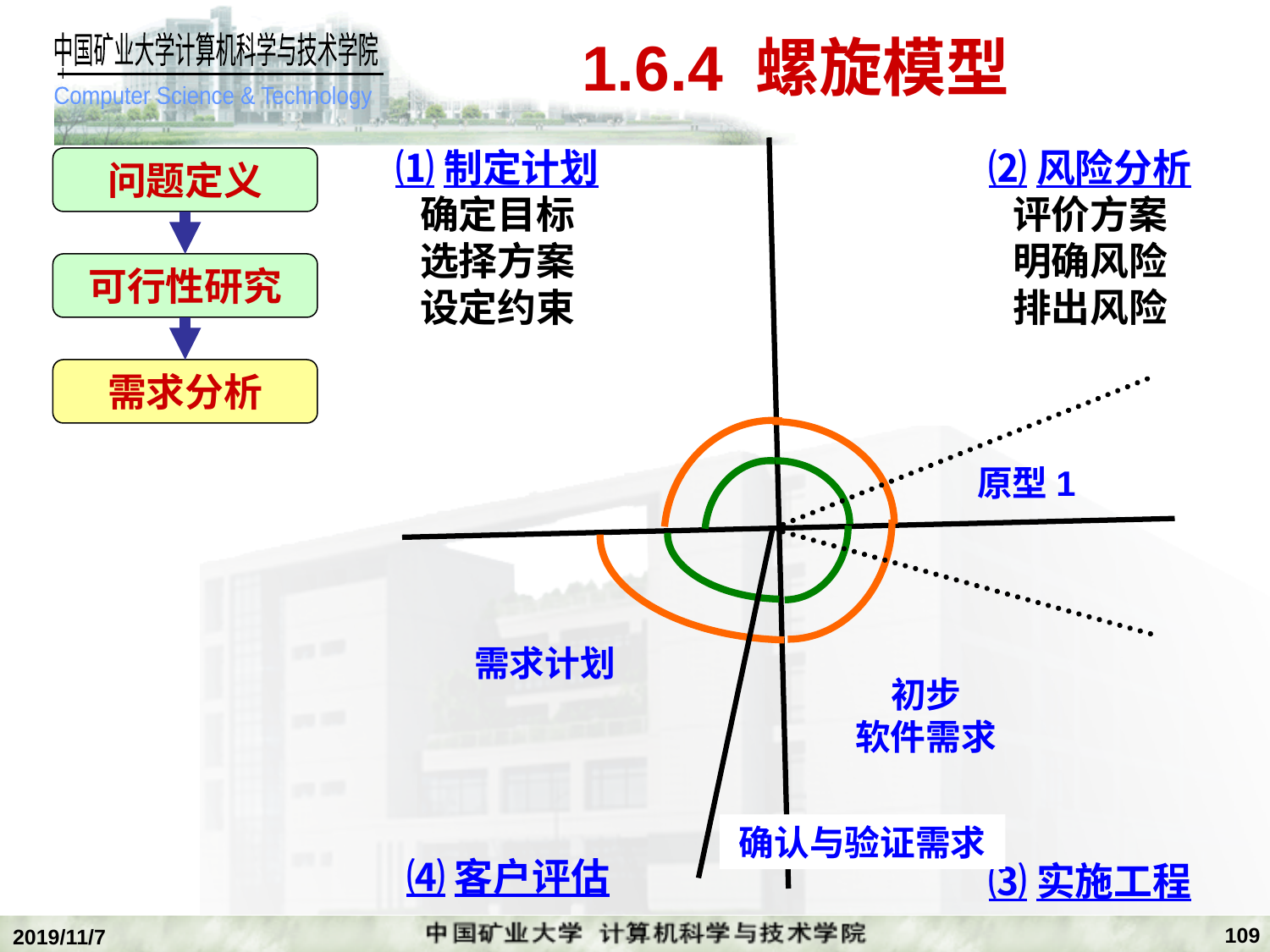

# 1.6.4 螺旋模型
⑴制定计划
确定目标
选择方案
设定约束

⑵风险分析
评价方案
明确风险
排出风险
问题定义
可行性研究
需求分析

原型1

需求计划
初步
软件需求
确认与验证需求
⑷客户评估
⑶实施工程
109
2019/11/7